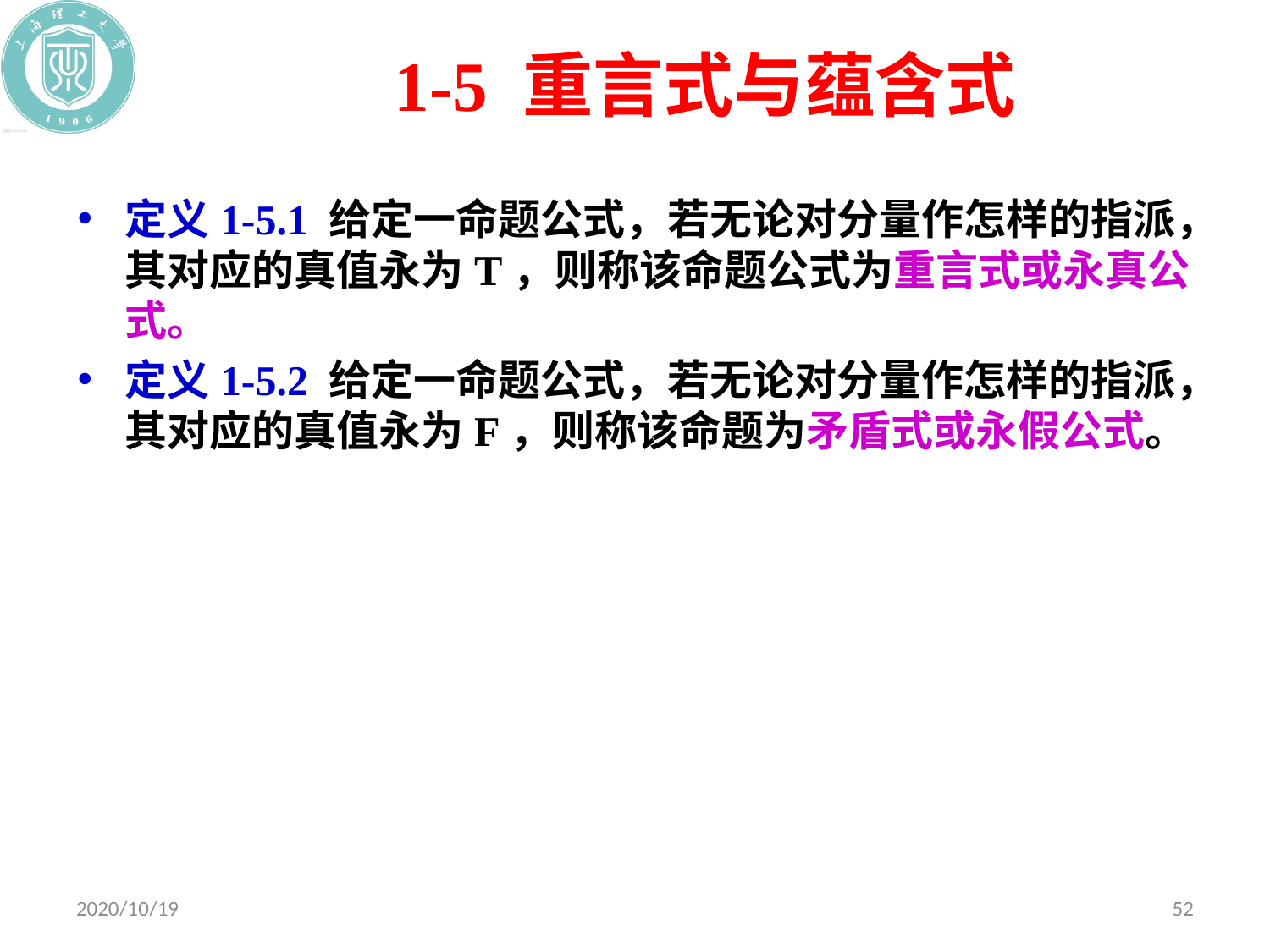

# 1-5 重言式与蕴含式
定义1-5.1 给定一命题公式，若无论对分量作怎样的指派，其对应的真值永为T，则称该命题公式为重言式或永真公式。
定义1-5.2 给定一命题公式，若无论对分量作怎样的指派，其对应的真值永为F，则称该命题为矛盾式或永假公式。
2020/10/19
52